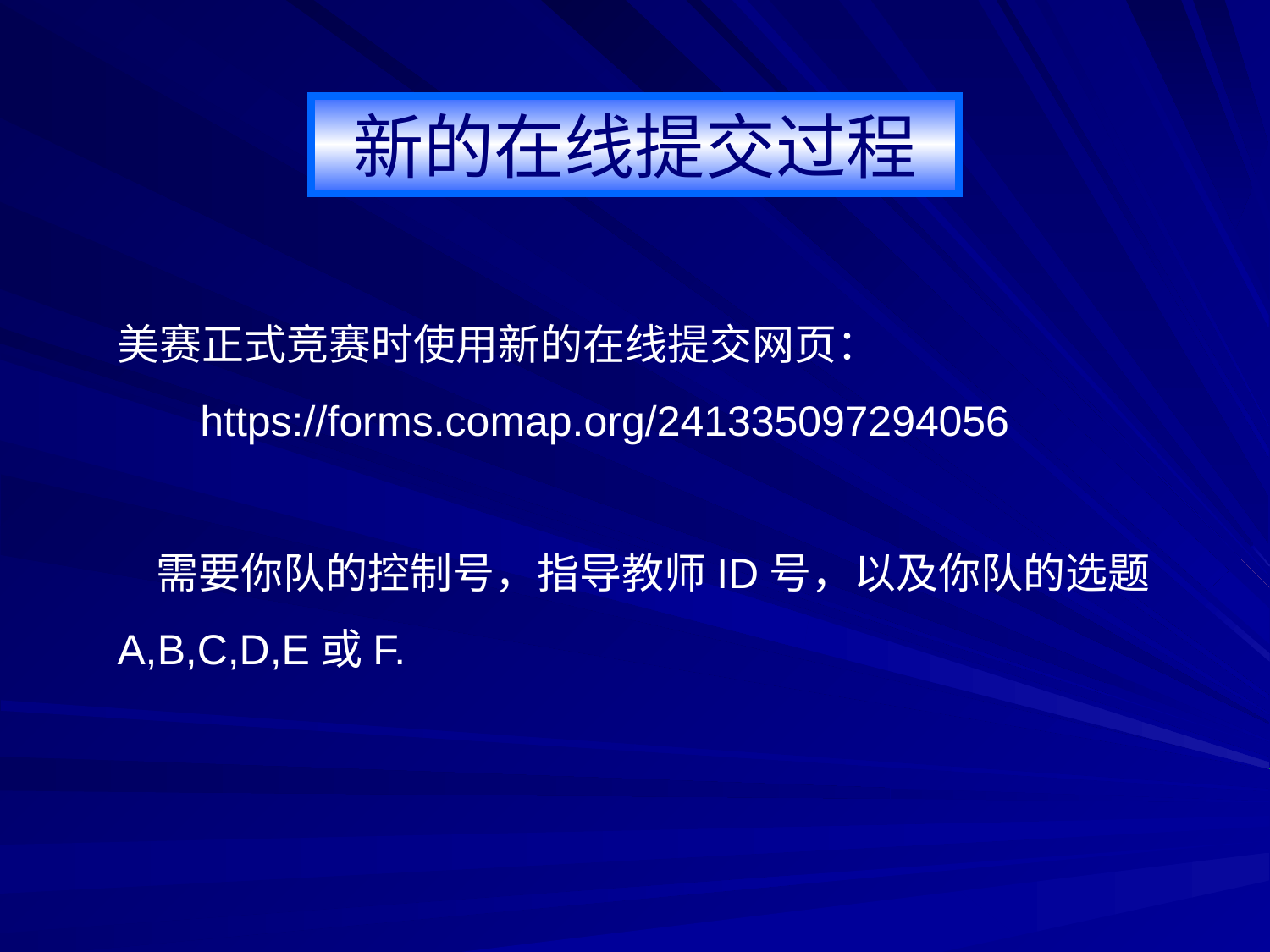

新的在线提交过程
美赛正式竞赛时使用新的在线提交网页：
       https://forms.comap.org/241335097294056

   需要你队的控制号，指导教师ID号，以及你队的选题
A,B,C,D,E或F.